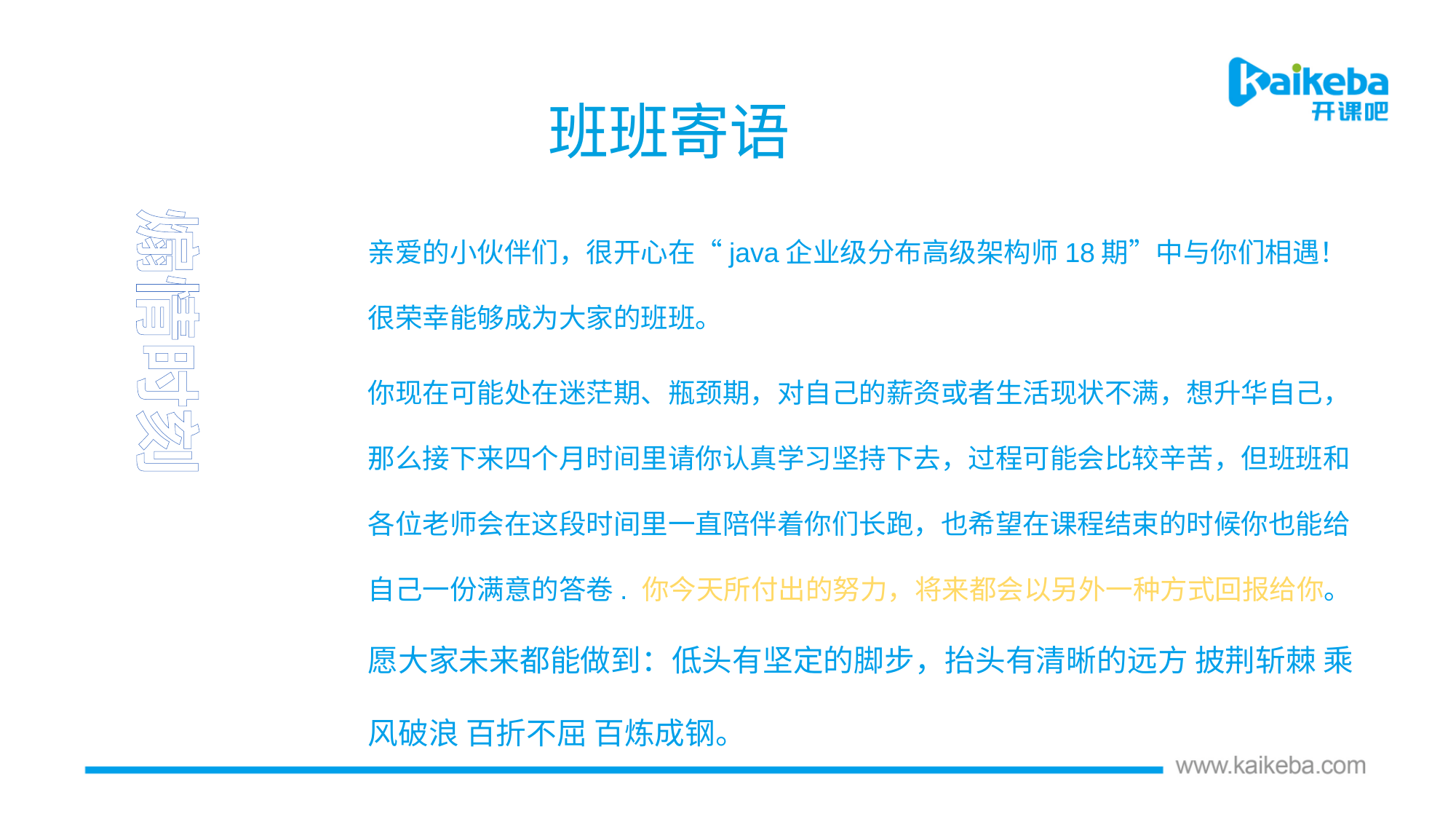

班班寄语
煽情时刻
亲爱的小伙伴们，很开心在“java企业级分布高级架构师18期”中与你们相遇！ 很荣幸能够成为大家的班班。
你现在可能处在迷茫期、瓶颈期，对自己的薪资或者生活现状不满，想升华自己，那么接下来四个月时间里请你认真学习坚持下去，过程可能会比较辛苦，但班班和各位老师会在这段时间里一直陪伴着你们长跑，也希望在课程结束的时候你也能给自己一份满意的答卷. 你今天所付出的努力，将来都会以另外一种方式回报给你。
愿大家未来都能做到：低头有坚定的脚步，抬头有清晰的远方 披荆斩棘 乘风破浪 百折不屈 百炼成钢。